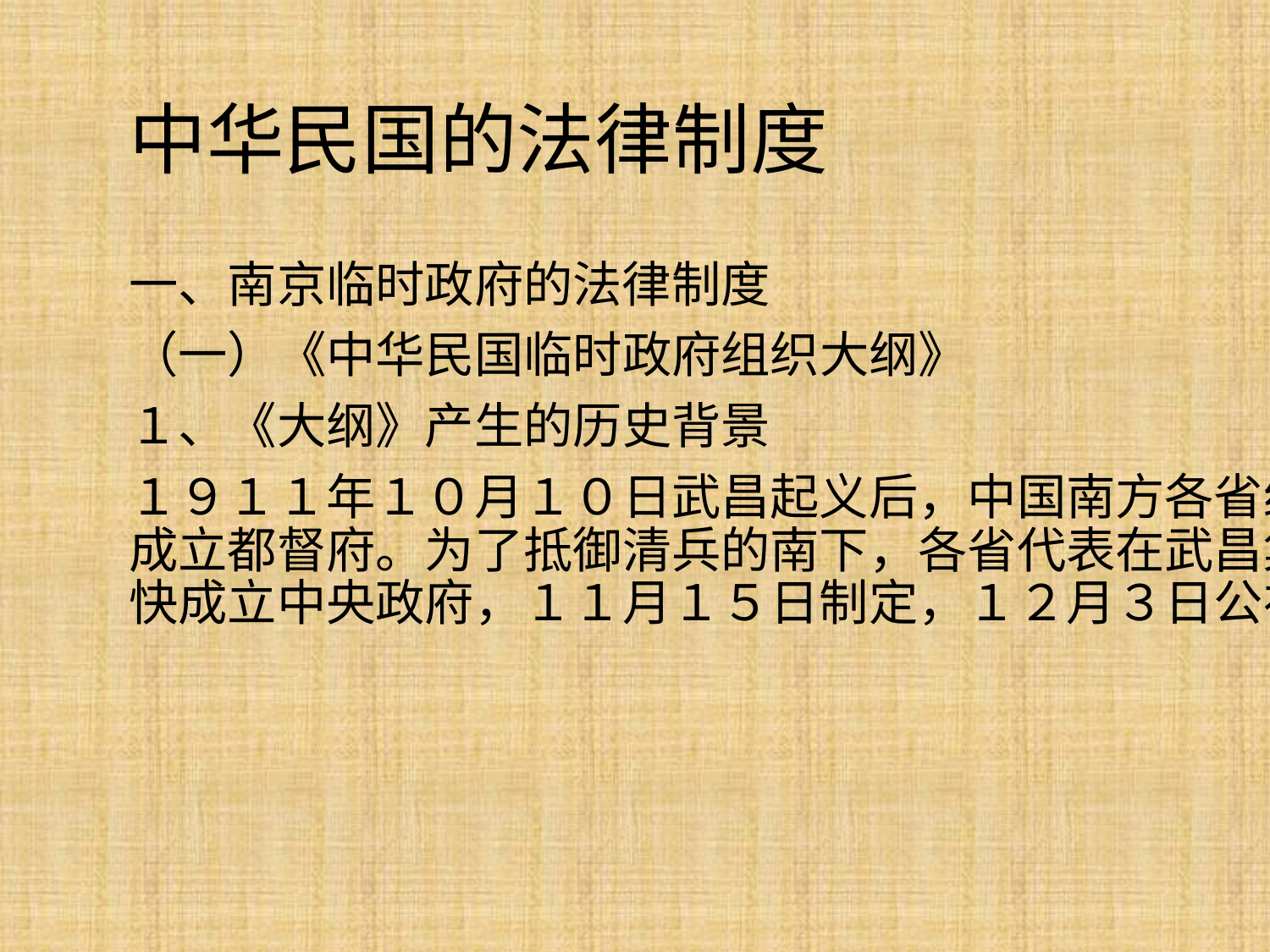

# 中华民国的法律制度
一、南京临时政府的法律制度
（一）《中华民国临时政府组织大纲》
１、《大纲》产生的历史背景
１９１１年１０月１０日武昌起义后，中国南方各省纷纷宣布独立，成立都督府。为了抵御清兵的南下，各省代表在武昌集会，议决尽快成立中央政府，１１月１５日制定，１２月３日公布。